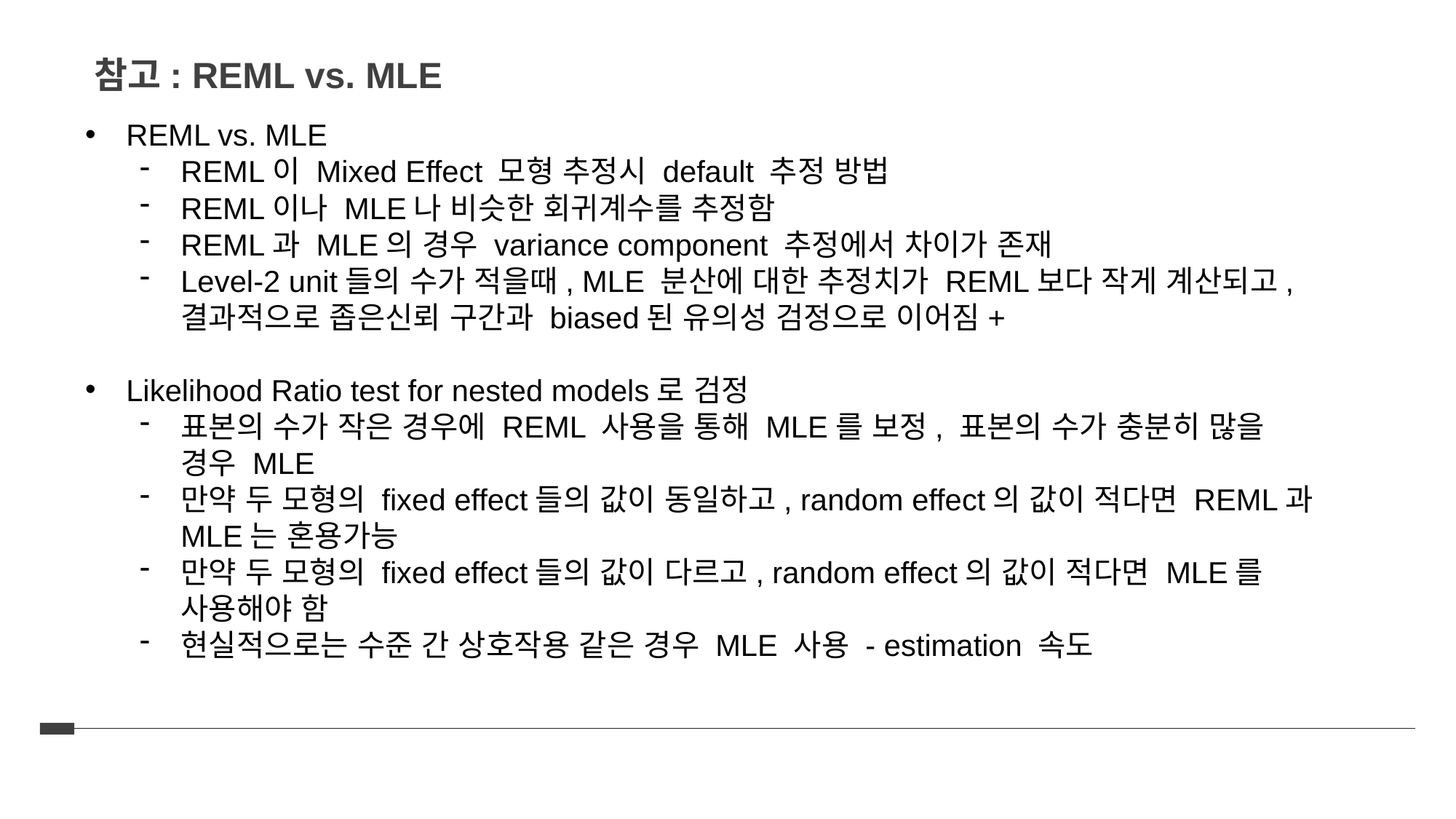

참고: REML vs. MLE
REML vs. MLE
REML이 Mixed Effect 모형 추정시 default 추정 방법
REML이나 MLE나 비슷한 회귀계수를 추정함
REML과 MLE의 경우 variance component 추정에서 차이가 존재
Level-2 unit들의 수가 적을때, MLE 분산에 대한 추정치가 REML보다 작게 계산되고, 결과적으로 좁은신뢰 구간과 biased된 유의성 검정으로 이어짐+

Likelihood Ratio test for nested models로 검정
표본의 수가 작은 경우에 REML 사용을 통해 MLE를 보정, 표본의 수가 충분히 많을 경우 MLE
만약 두 모형의 fixed effect들의 값이 동일하고, random effect의 값이 적다면 REML과 MLE는 혼용가능
만약 두 모형의 fixed effect들의 값이 다르고, random effect의 값이 적다면 MLE를 사용해야 함
현실적으로는 수준 간 상호작용 같은 경우 MLE 사용 - estimation 속도